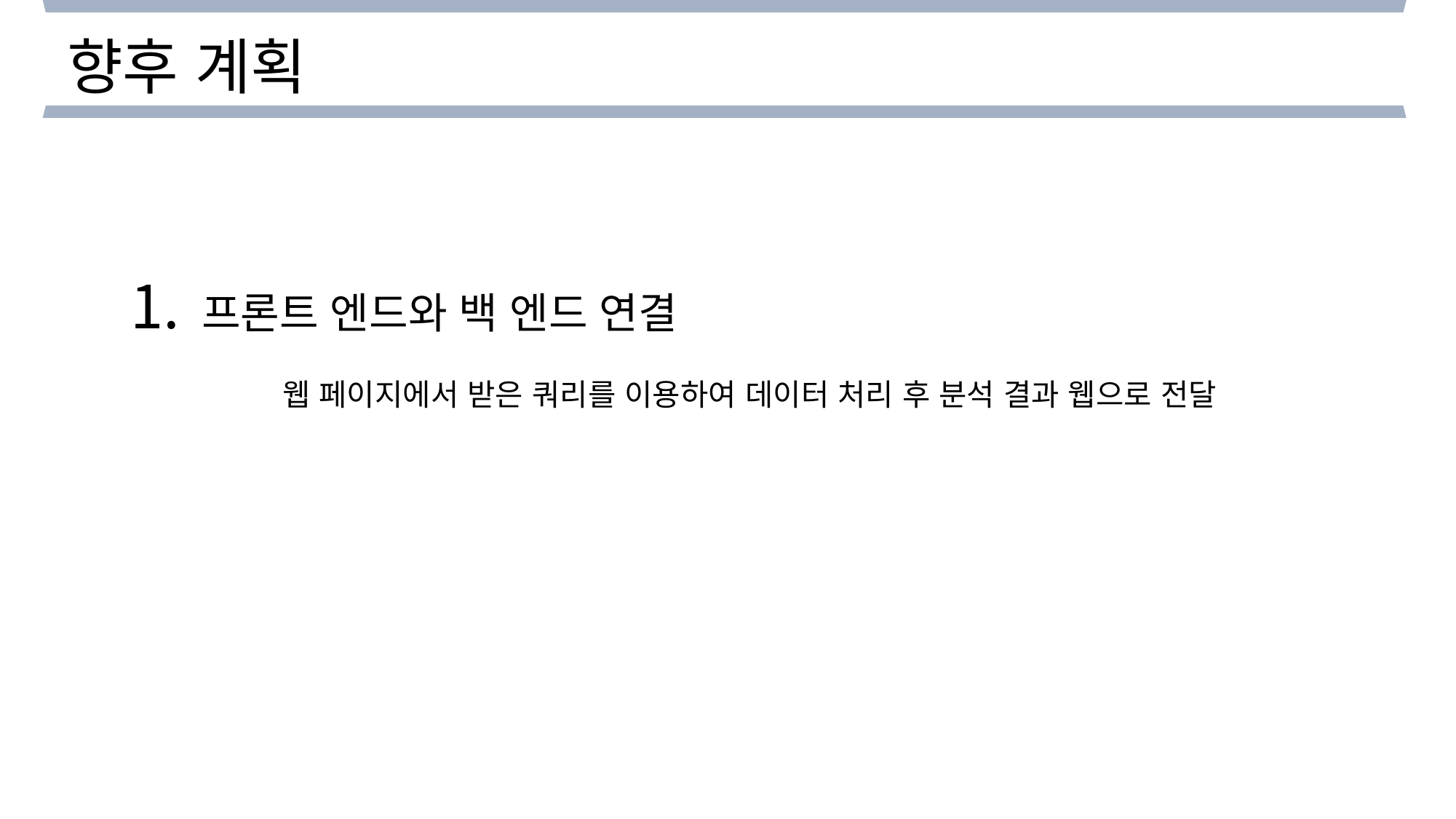

향후 계획

 프론트 엔드와 백 엔드 연결
웹 페이지에서 받은 쿼리를 이용하여 데이터 처리 후 분석 결과 웹으로 전달